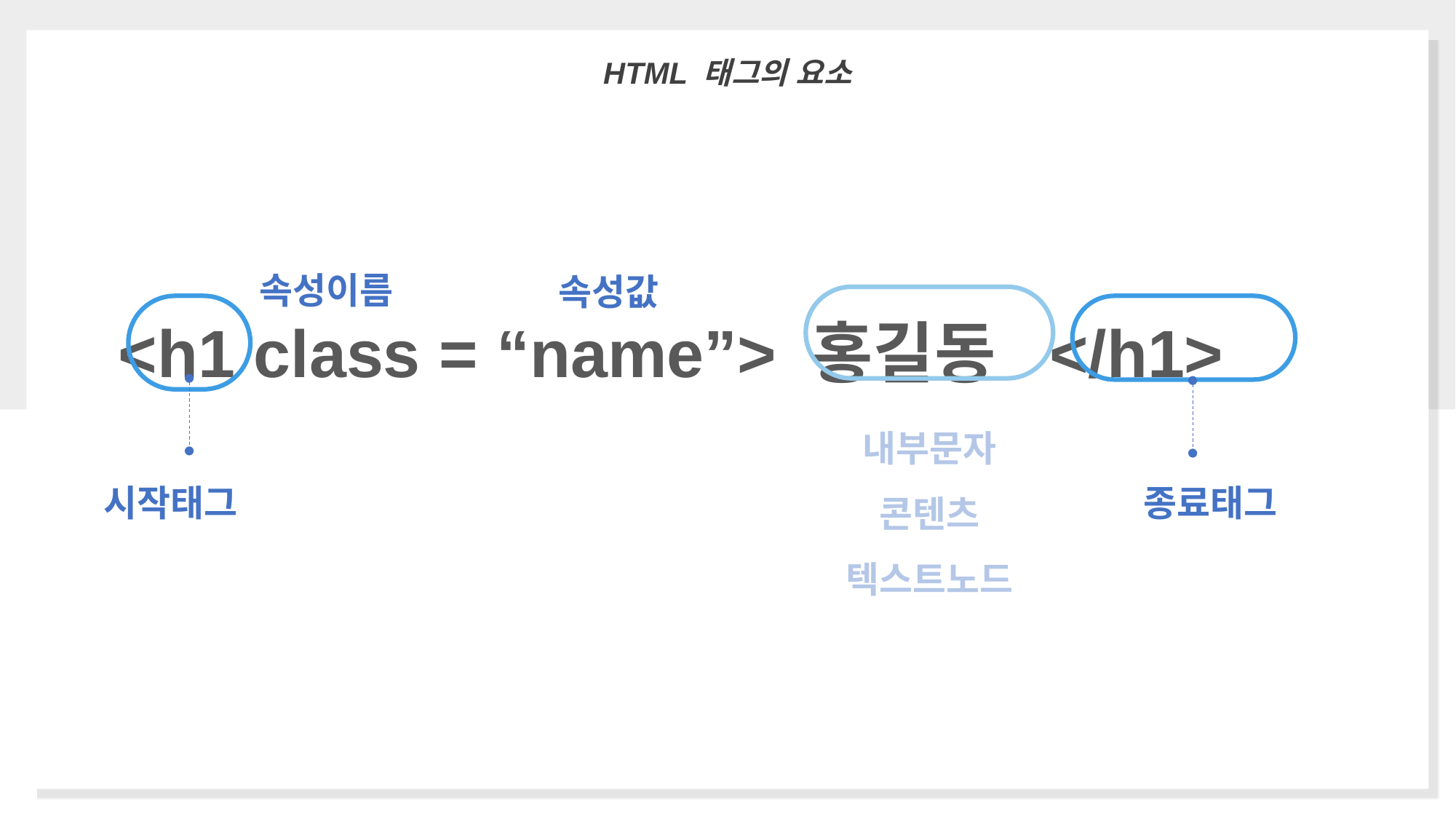

HTML 태그의 요소

속성이름
속성값
<h1 class = “name”> 홍길동  </h1>

내부문자
콘텐츠
텍스트노드
종료태그
시작태그